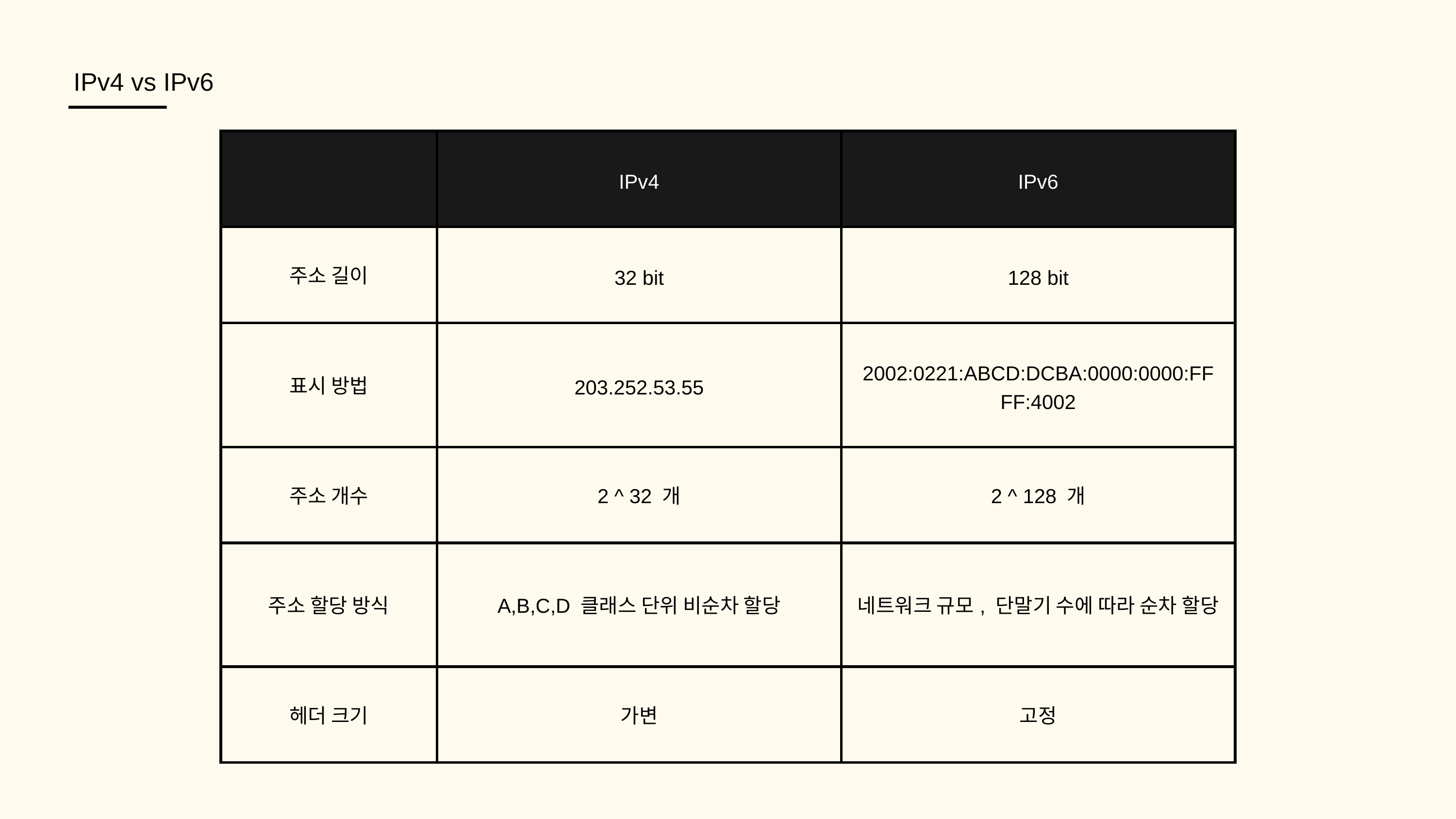

IPv4 vs IPv6

|  | IPv4 | IPv6 |
| --- | --- | --- |
| 주소 길이 | 32 bit | 128 bit |
| 표시 방법 | 203.252.53.55 | 2002:0221:ABCD:DCBA:0000:0000:FFFF:4002 |
| 주소 개수 | 2 ^ 32 개 | 2 ^ 128 개 |
| 주소 할당 방식 | A,B,C,D 클래스 단위 비순차 할당 | 네트워크 규모, 단말기 수에 따라 순차 할당 |
| 헤더 크기 | 가변 | 고정 |